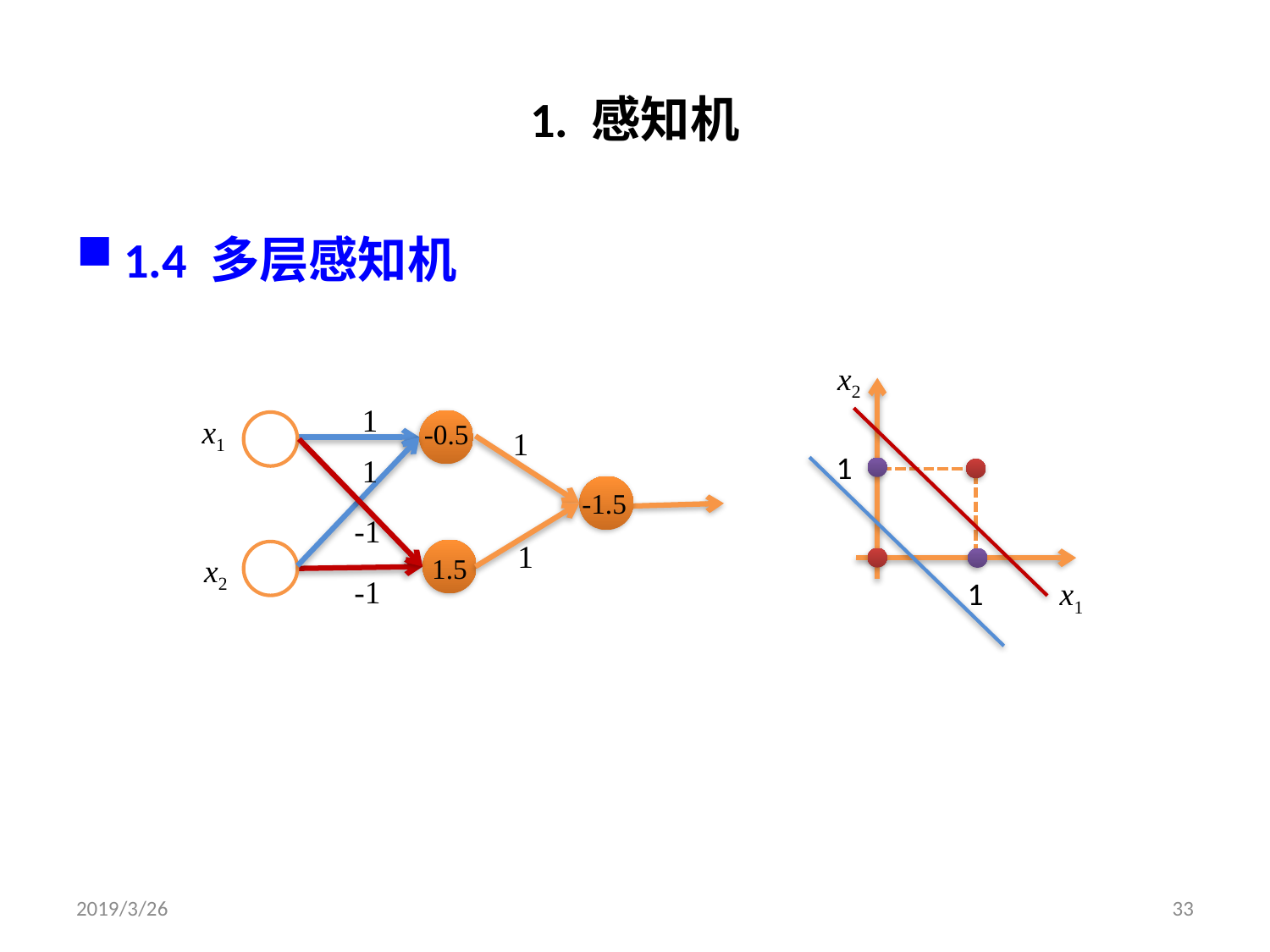

# 1. 感知机
1.4 多层感知机

x2
1
x1
-0.5

1
1
1

-1.5
-1
1

x2
1.5

-1
1
x1
2019/3/26
33